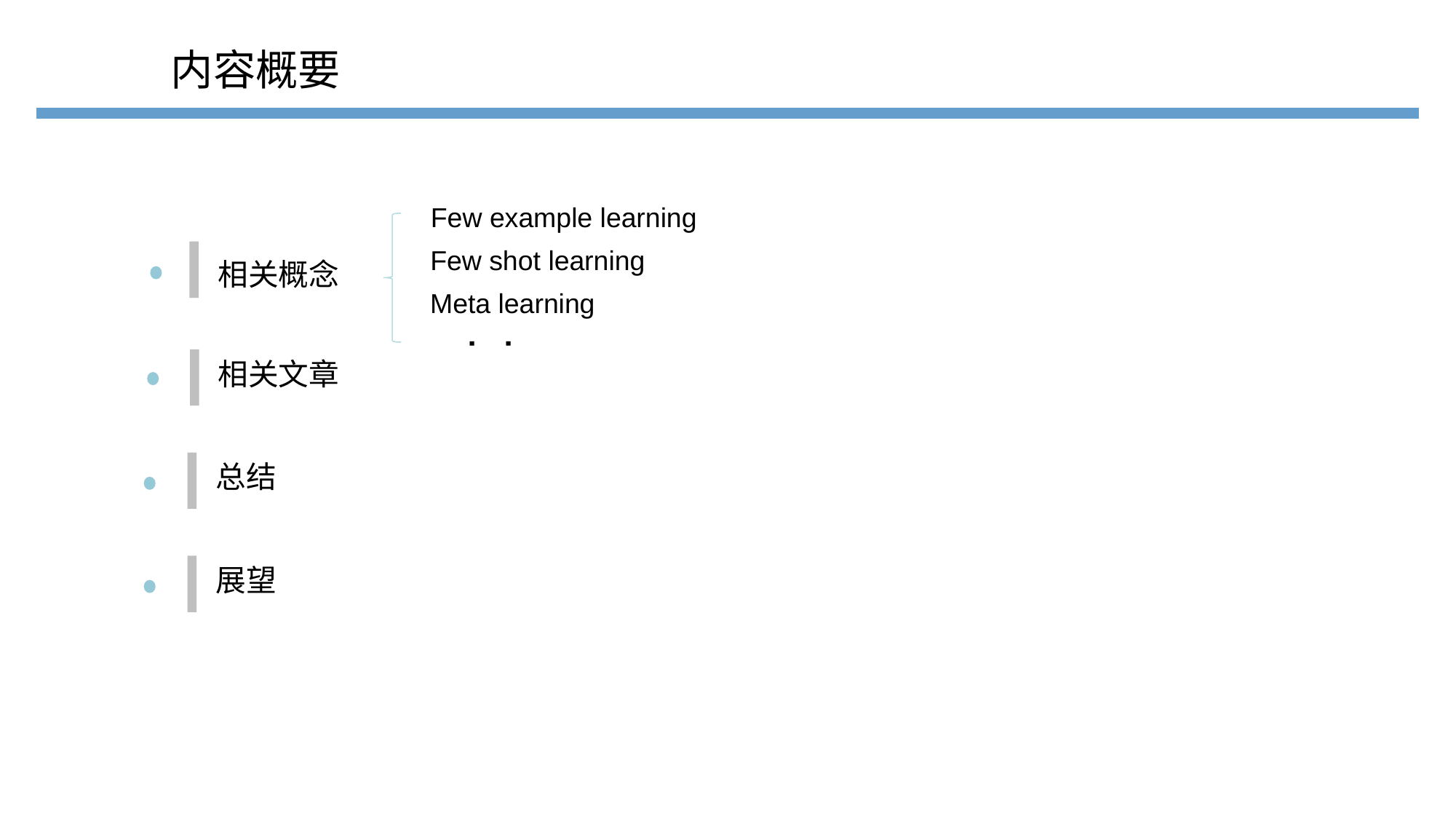

内容概要
Few example learning

Few shot learning
相关概念

Meta learning
..

相关文章

总结

展望